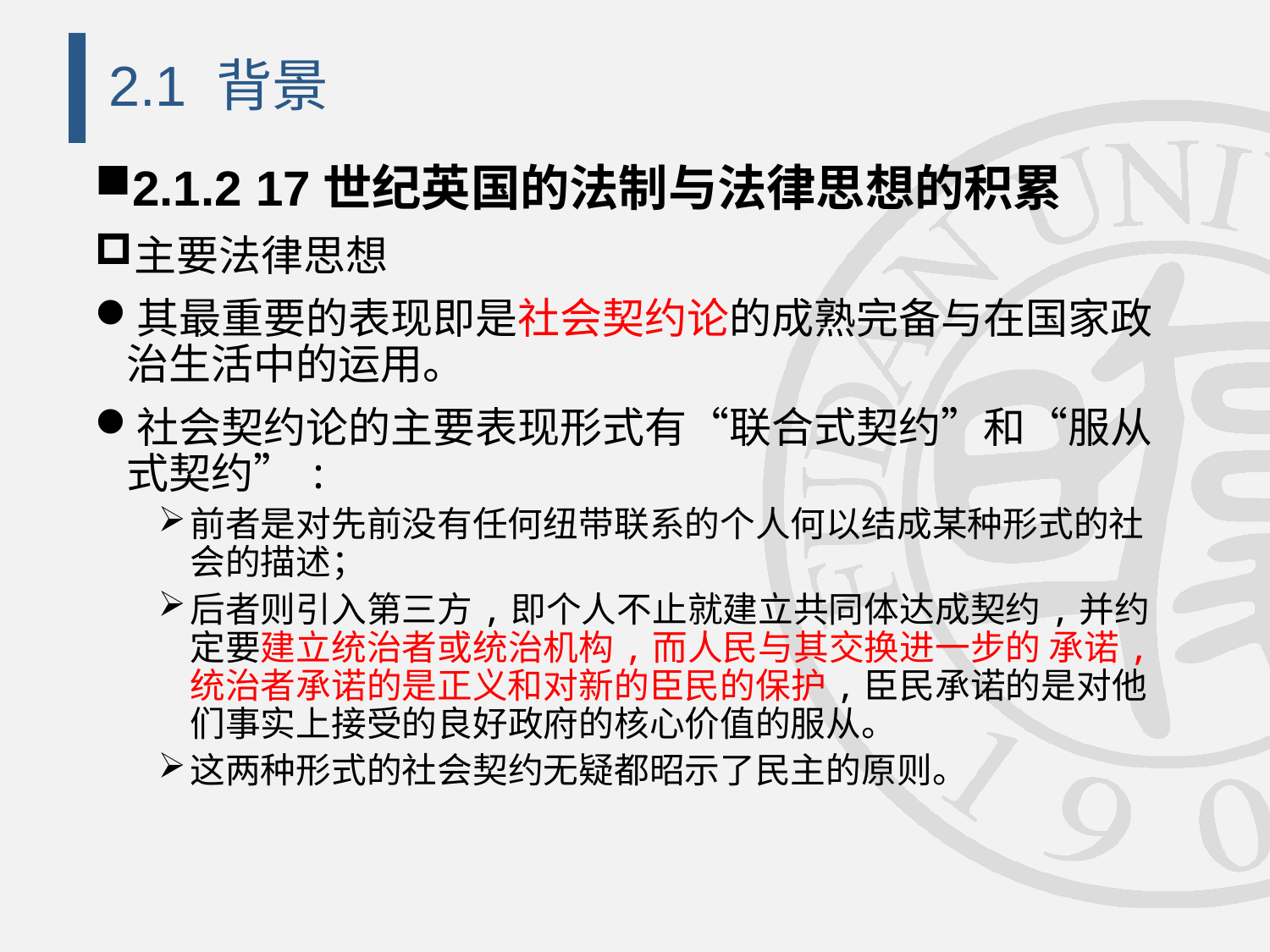

# 2.1 背景
2.1.2 17世纪英国的法制与法律思想的积累
主要法律思想
其最重要的表现即是社会契约论的成熟完备与在国家政治生活中的运用。
社会契约论的主要表现形式有“联合式契约”和“服从式契约”:
前者是对先前没有任何纽带联系的个人何以结成某种形式的社会的描述；
后者则引入第三方,即个人不止就建立共同体达成契约,并约定要建立统治者或统治机构,而人民与其交换进一步的 承诺,统治者承诺的是正义和对新的臣民的保护,臣民承诺的是对他们事实上接受的良好政府的核心价值的服从。
这两种形式的社会契约无疑都昭示了民主的原则。